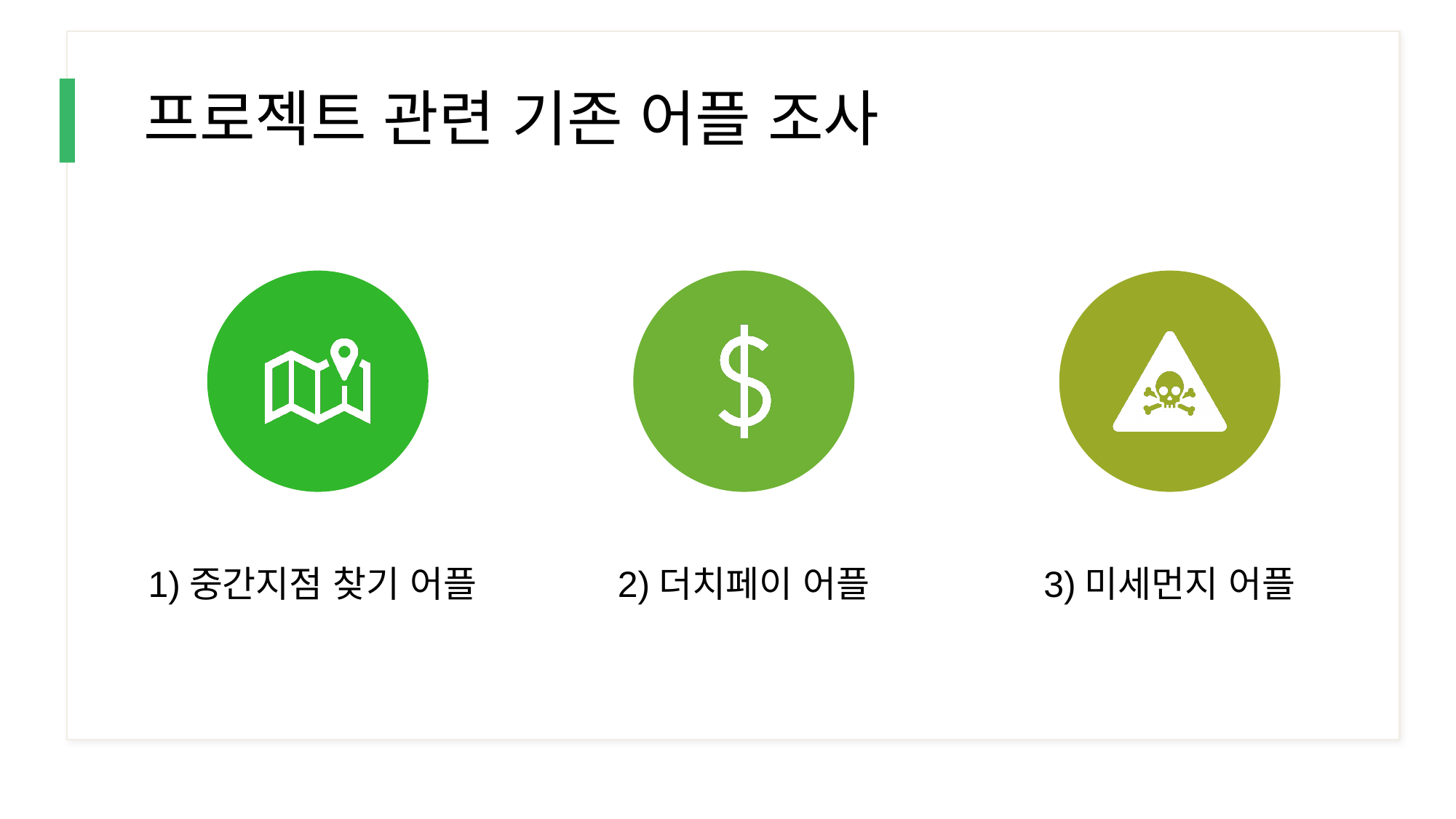

# 프로젝트 관련 기존 어플 조사

1)중간지점 찾기 어플
2)더치페이 어플
3)미세먼지 어플